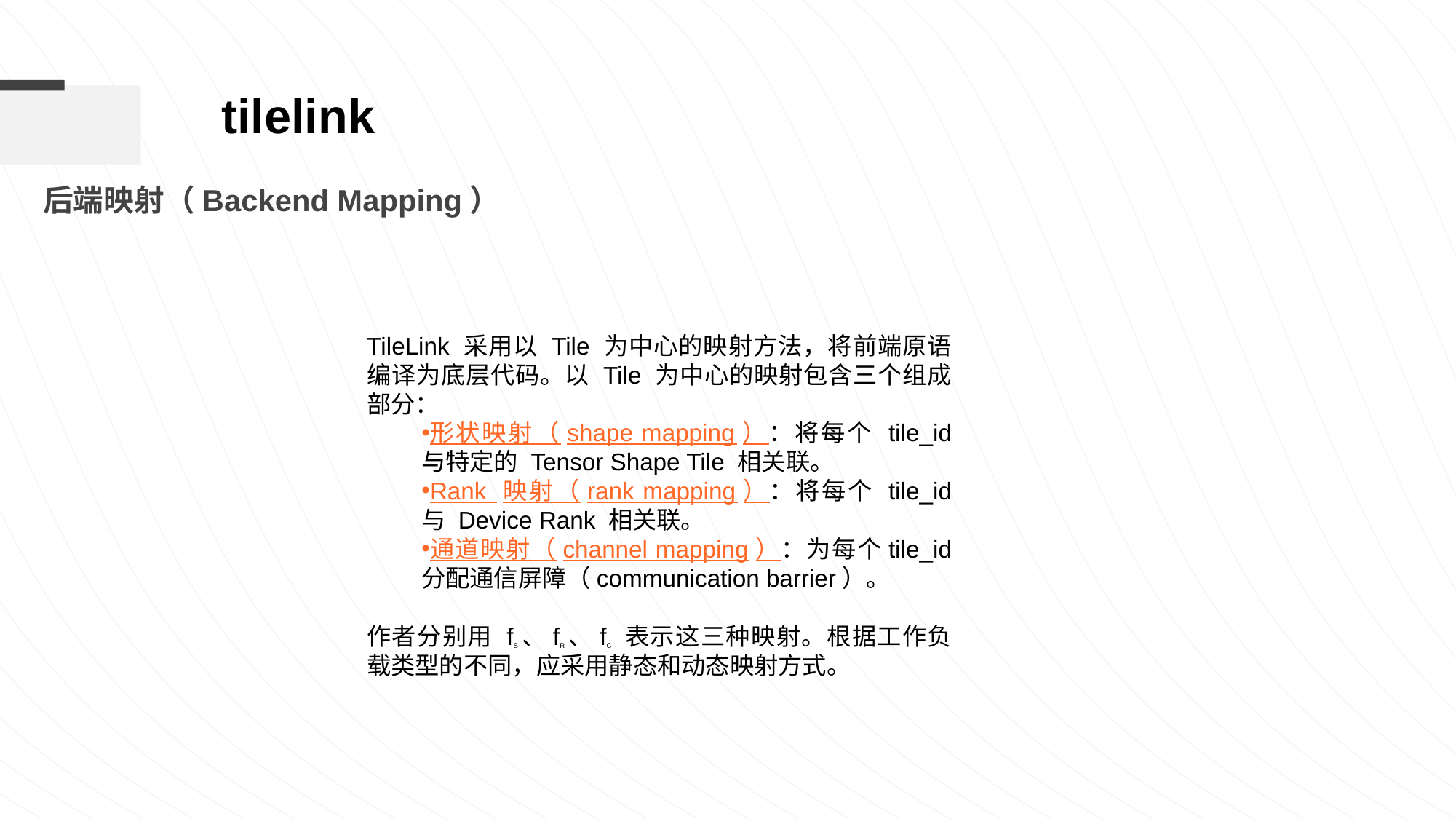

tilelink
后端映射（Backend Mapping）

TileLink 采用以 Tile 为中心的映射方法，将前端原语编译为底层代码。以 Tile 为中心的映射包含三个组成部分：
形状映射（shape mapping）：将每个 tile_id 与特定的 Tensor Shape Tile 相关联。
Rank 映射（rank mapping）：将每个 tile_id 与 Device Rank 相关联。
通道映射（channel mapping）：为每个tile_id 分配通信屏障（communication barrier）。

作者分别用 fS、fR、fC 表示这三种映射。根据工作负载类型的不同，应采用静态和动态映射方式。